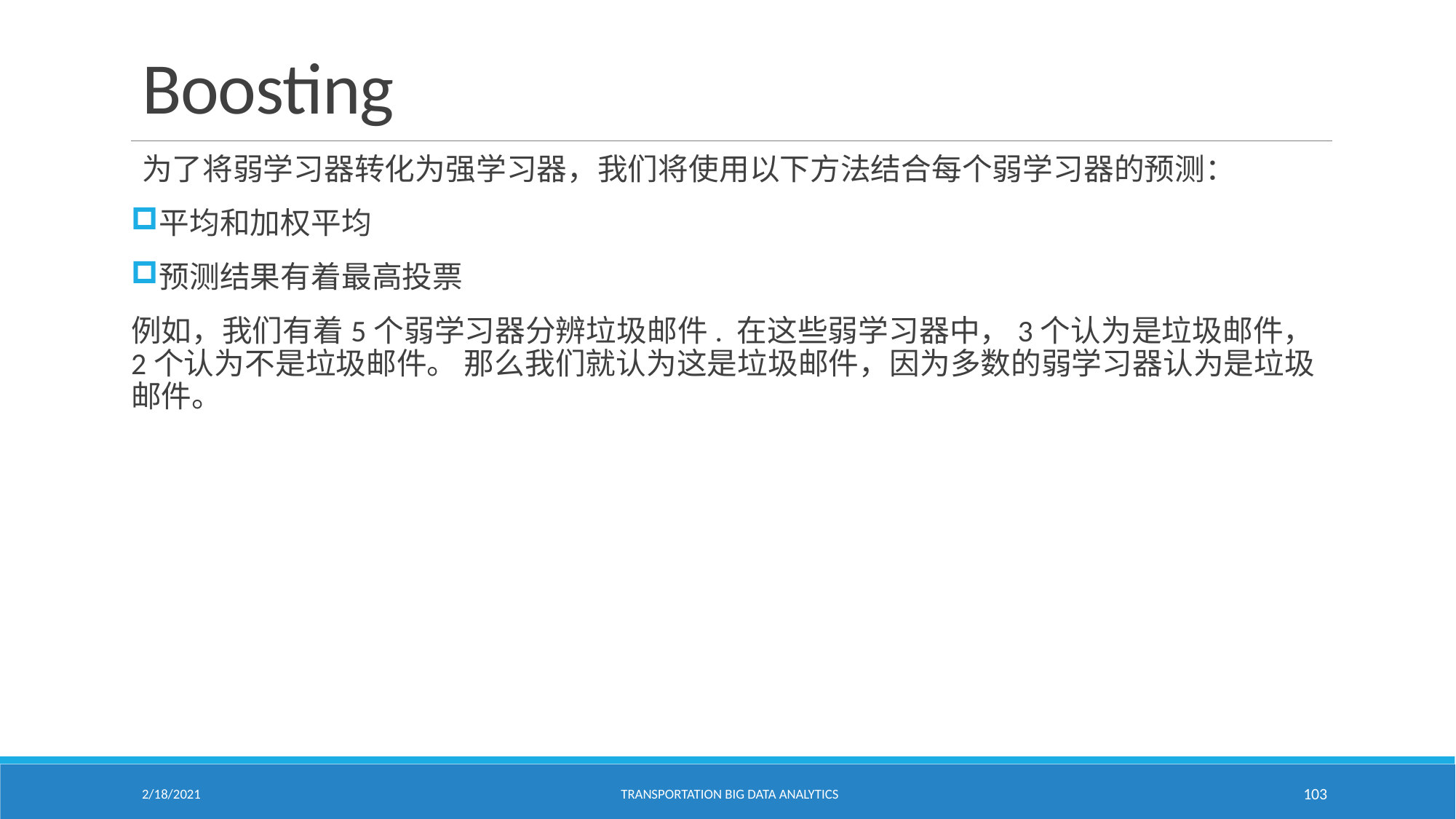

# Boosting
为了将弱学习器转化为强学习器，我们将使用以下方法结合每个弱学习器的预测：
平均和加权平均
预测结果有着最高投票
例如，我们有着5个弱学习器分辨垃圾邮件. 在这些弱学习器中，3个认为是垃圾邮件，2个认为不是垃圾邮件。 那么我们就认为这是垃圾邮件，因为多数的弱学习器认为是垃圾邮件。

2/18/2021
Transportation Big Data Analytics
103